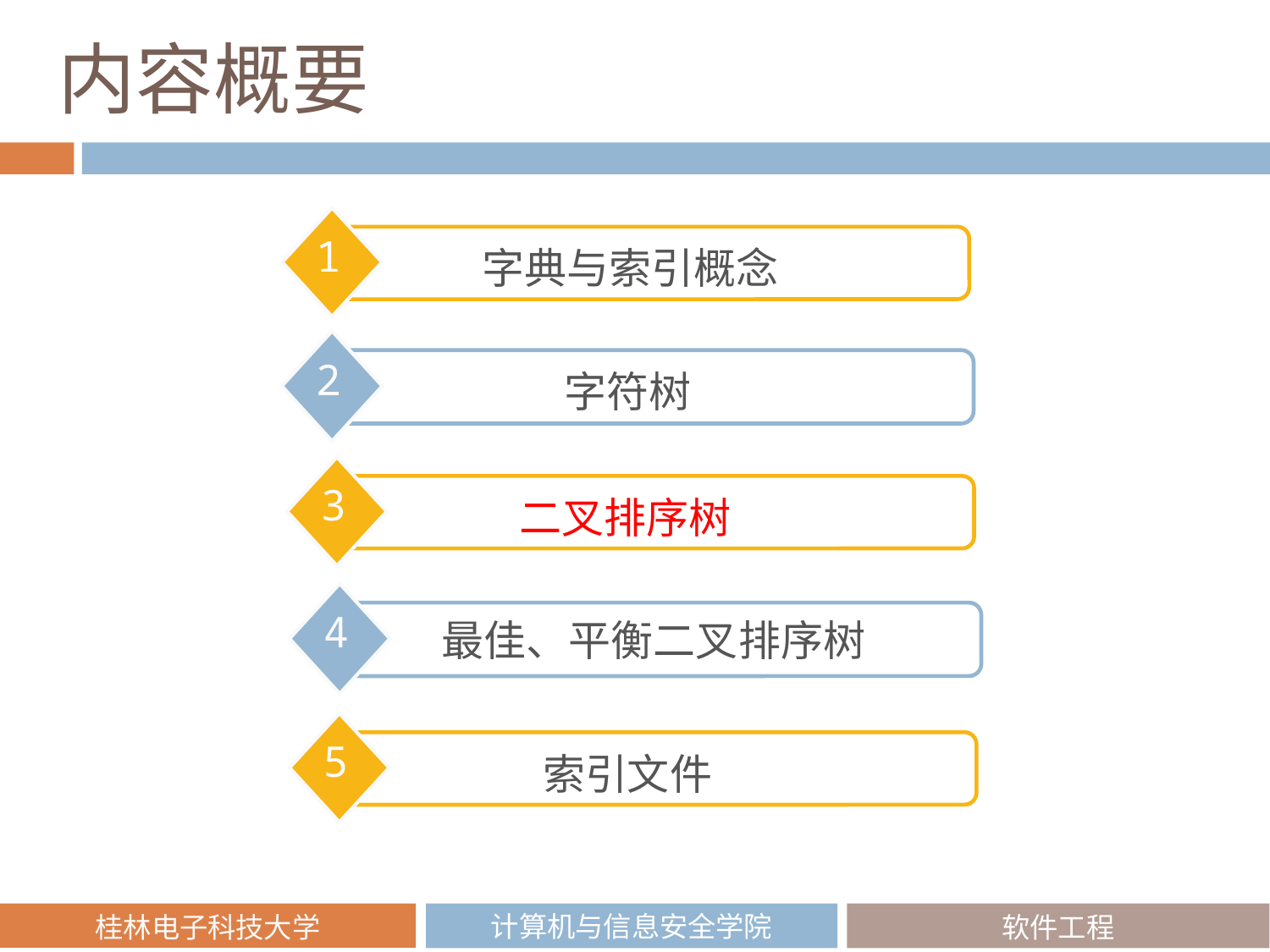

# 内容概要

1

 字典与索引概念

2

字符树

3

二叉排序树

4

最佳、平衡二叉排序树

5

索引文件